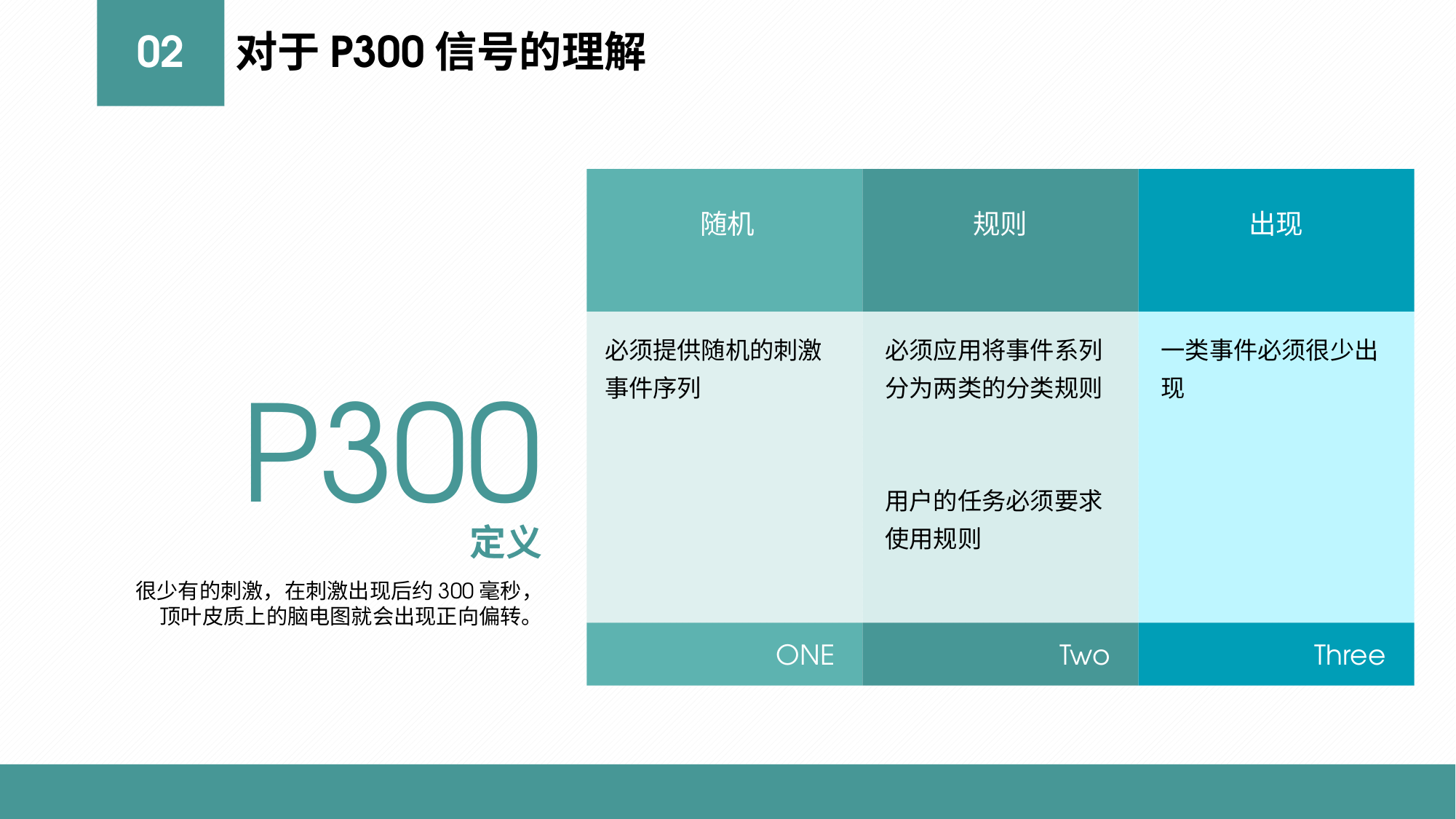

02
对于P300信号的理解

随机

必须提供随机的刺激事件序列

ONE

规则

必须应用将事件系列分为两类的分类规则

用户的任务必须要求使用规则

Two

出现

一类事件必须很少出现

Three
P300
定义
很少有的刺激，在刺激出现后约300毫秒，
顶叶皮质上的脑电图就会出现正向偏转。